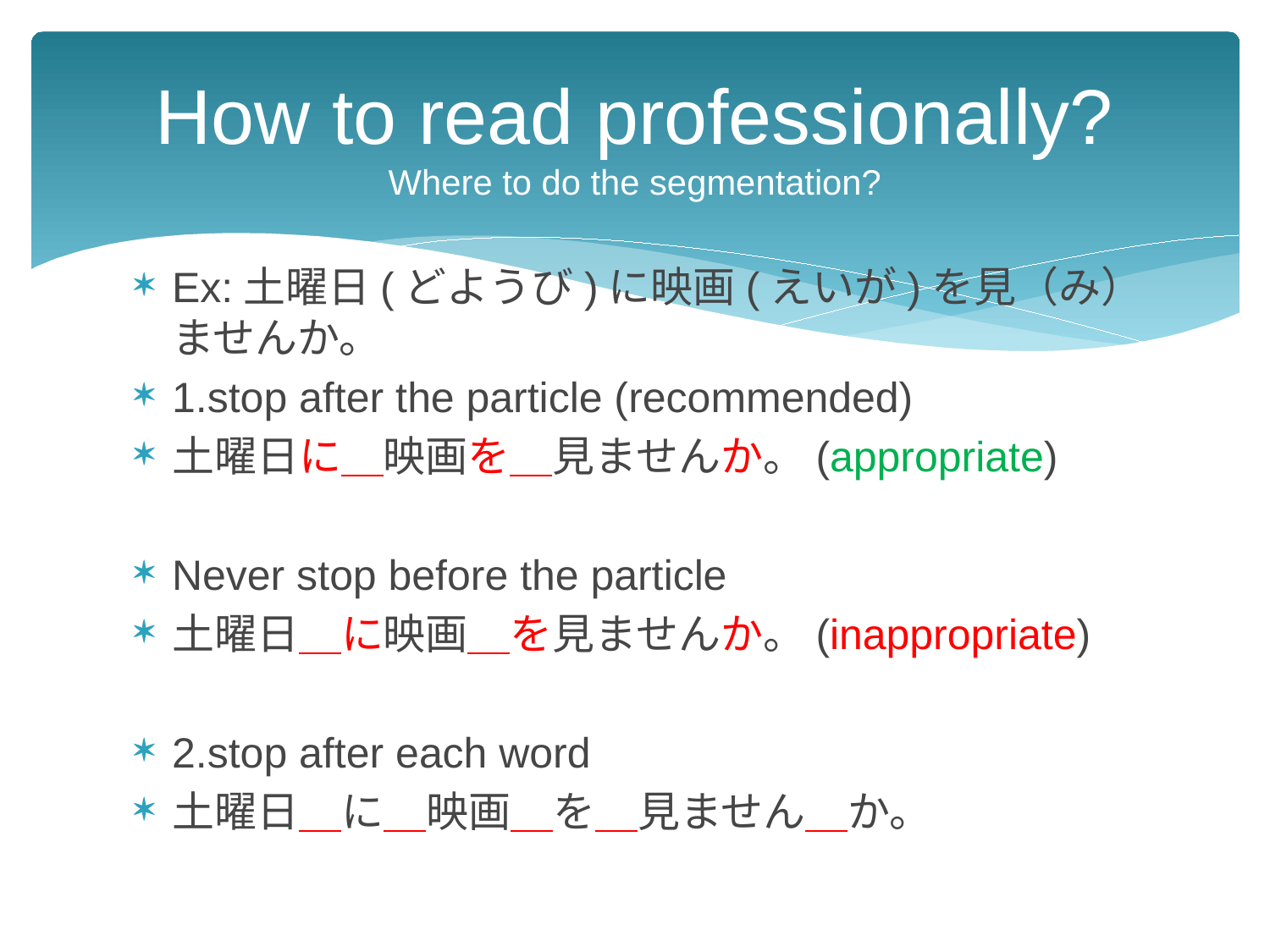

# How to read professionally? Where to do the segmentation?
Ex:土曜日(どようび)に映画(えいが)を見（み）ませんか。
1.stop after the particle (recommended)
土曜日に＿映画を＿見ませんか。(appropriate)

Never stop before the particle
土曜日＿に映画＿を見ませんか。(inappropriate)

2.stop after each word
土曜日＿に＿映画＿を＿見ません＿か。